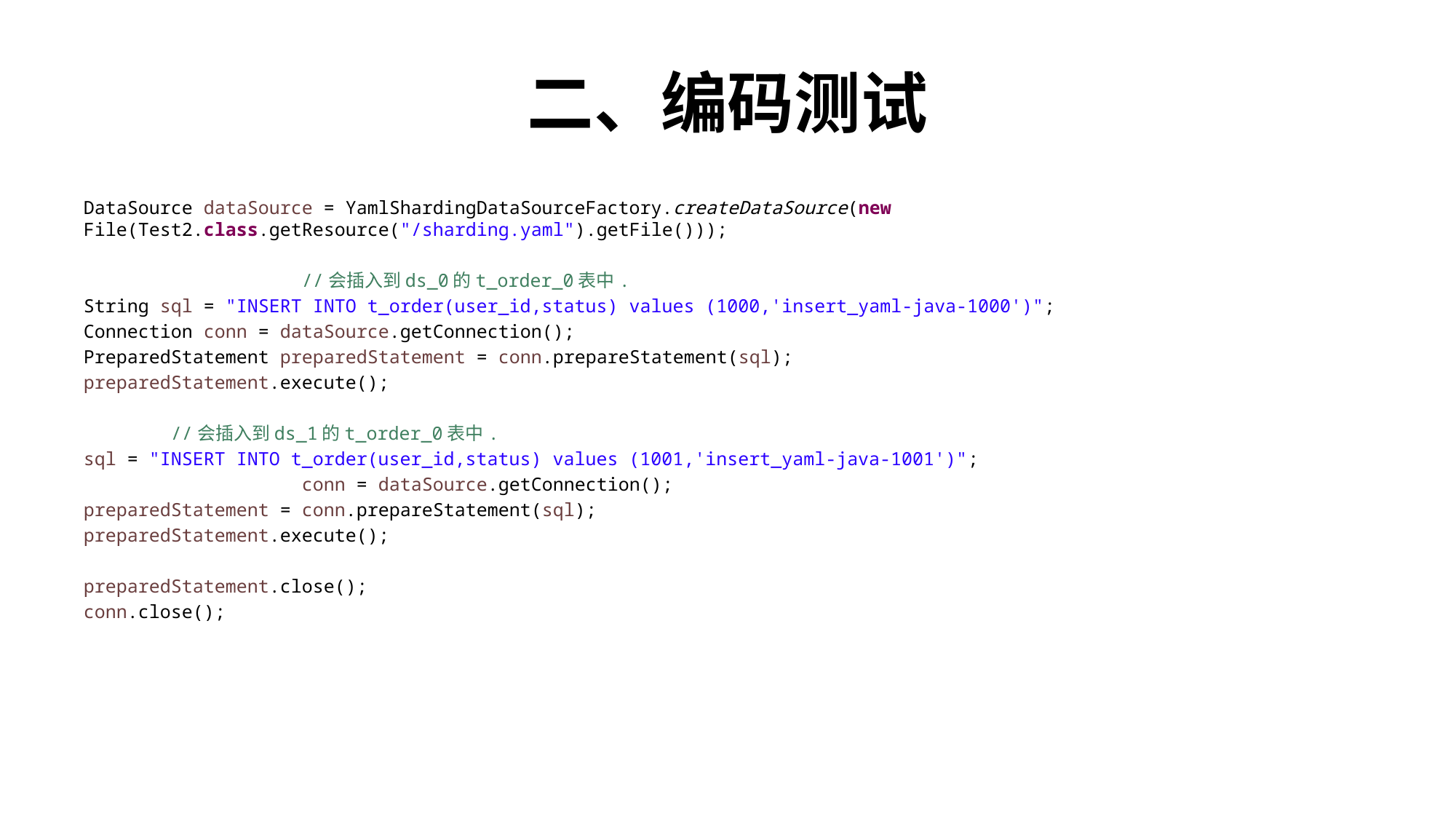

# 二、编码测试
DataSource dataSource = YamlShardingDataSourceFactory.createDataSource(new File(Test2.class.getResource("/sharding.yaml").getFile()));

		//会插入到ds_0的t_order_0表中.
String sql = "INSERT INTO t_order(user_id,status) values (1000,'insert_yaml-java-1000')";
Connection conn = dataSource.getConnection();
PreparedStatement preparedStatement = conn.prepareStatement(sql);
preparedStatement.execute();

        //会插入到ds_1的t_order_0表中.
sql = "INSERT INTO t_order(user_id,status) values (1001,'insert_yaml-java-1001')";
		conn = dataSource.getConnection();
preparedStatement = conn.prepareStatement(sql);
preparedStatement.execute();

preparedStatement.close();
conn.close();